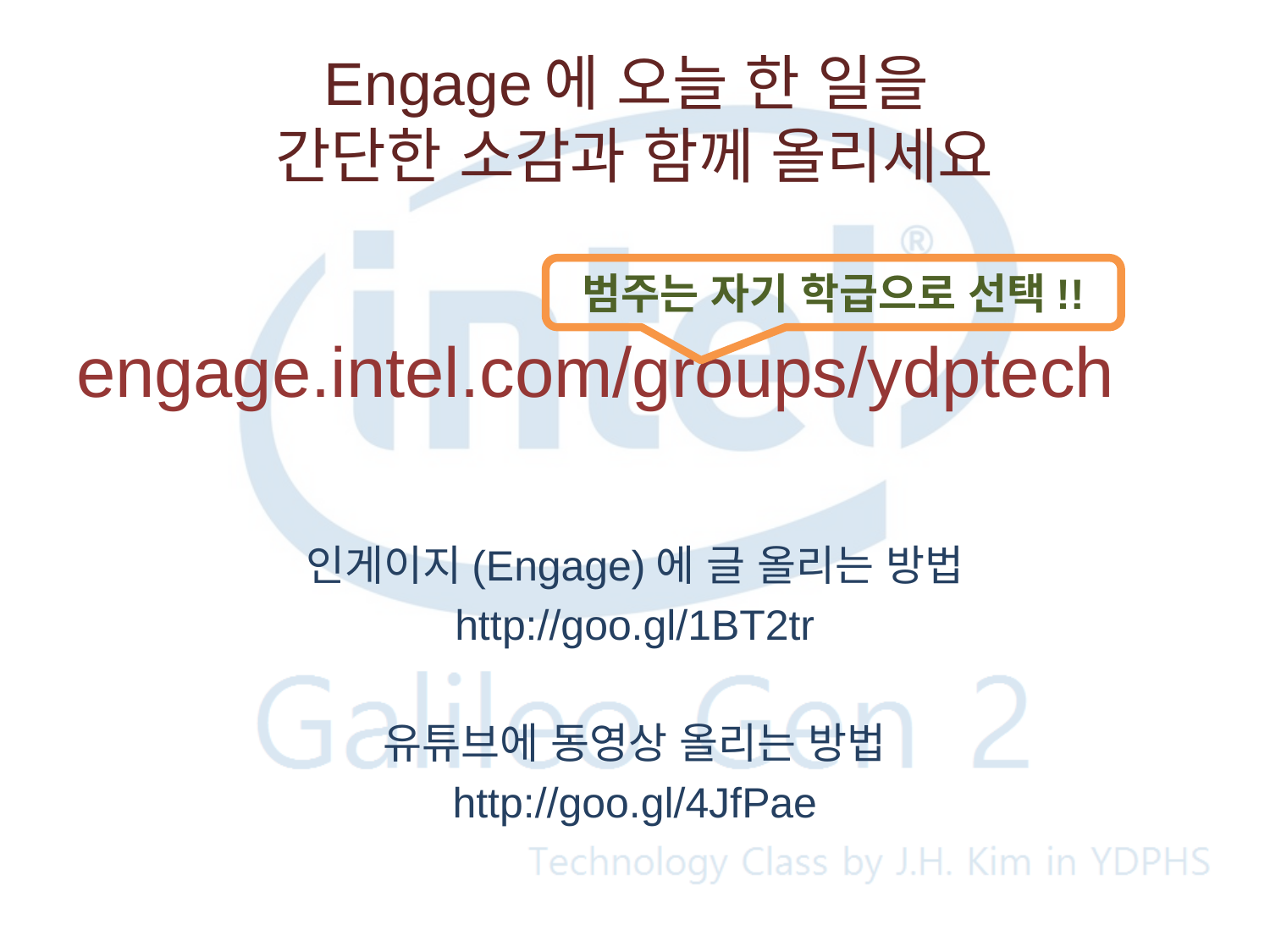

# Engage에 오늘 한 일을 간단한 소감과 함께 올리세요

engage.intel.com/groups/ydptech

인게이지(Engage)에 글 올리는 방법
http://goo.gl/1BT2tr

유튜브에 동영상 올리는 방법
http://goo.gl/4JfPae

범주는 자기 학급으로 선택!!